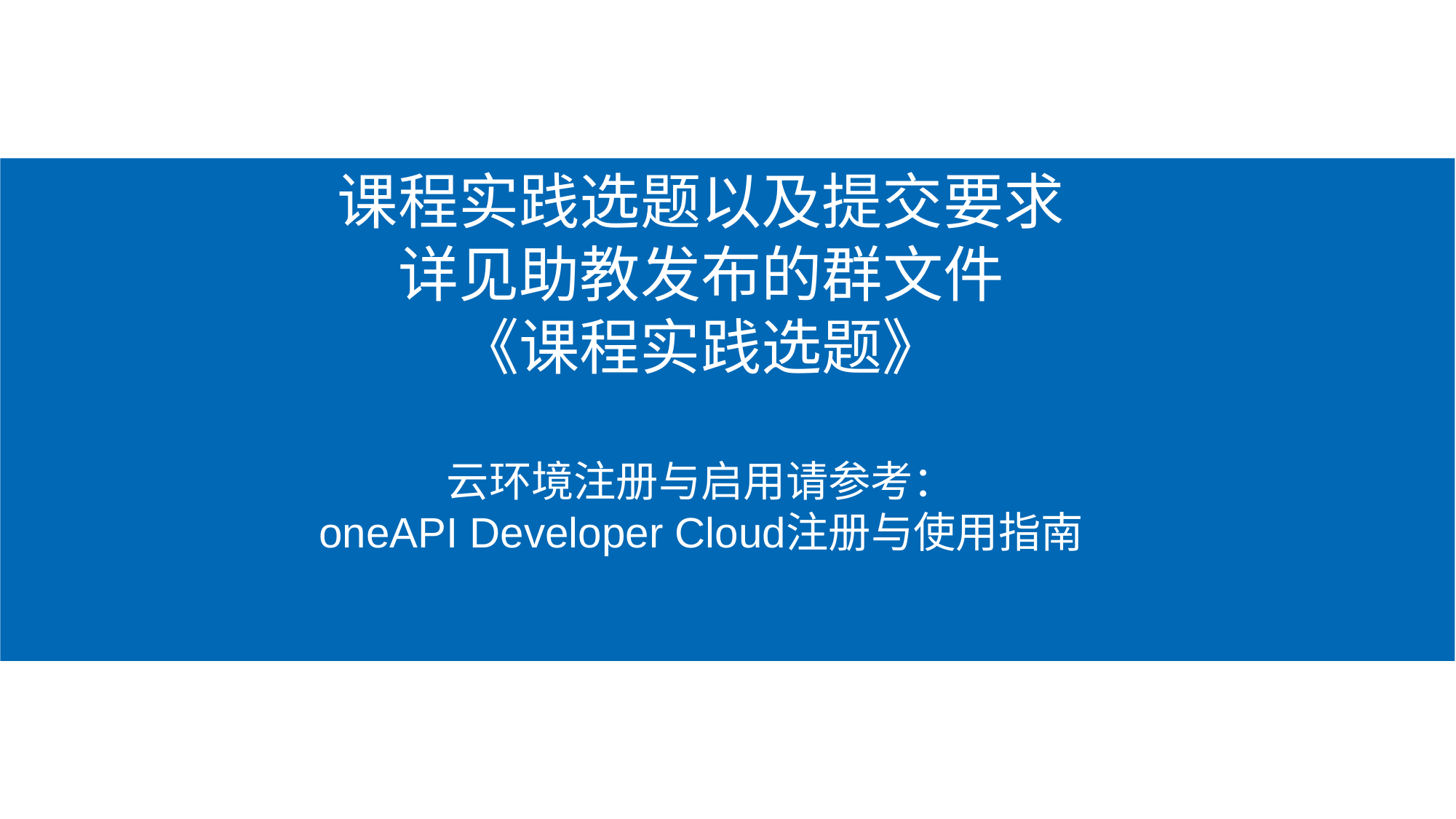

课程实践选题以及提交要求
详见助教发布的群文件
《课程实践选题》

云环境注册与启用请参考：
oneAPI Developer Cloud注册与使用指南